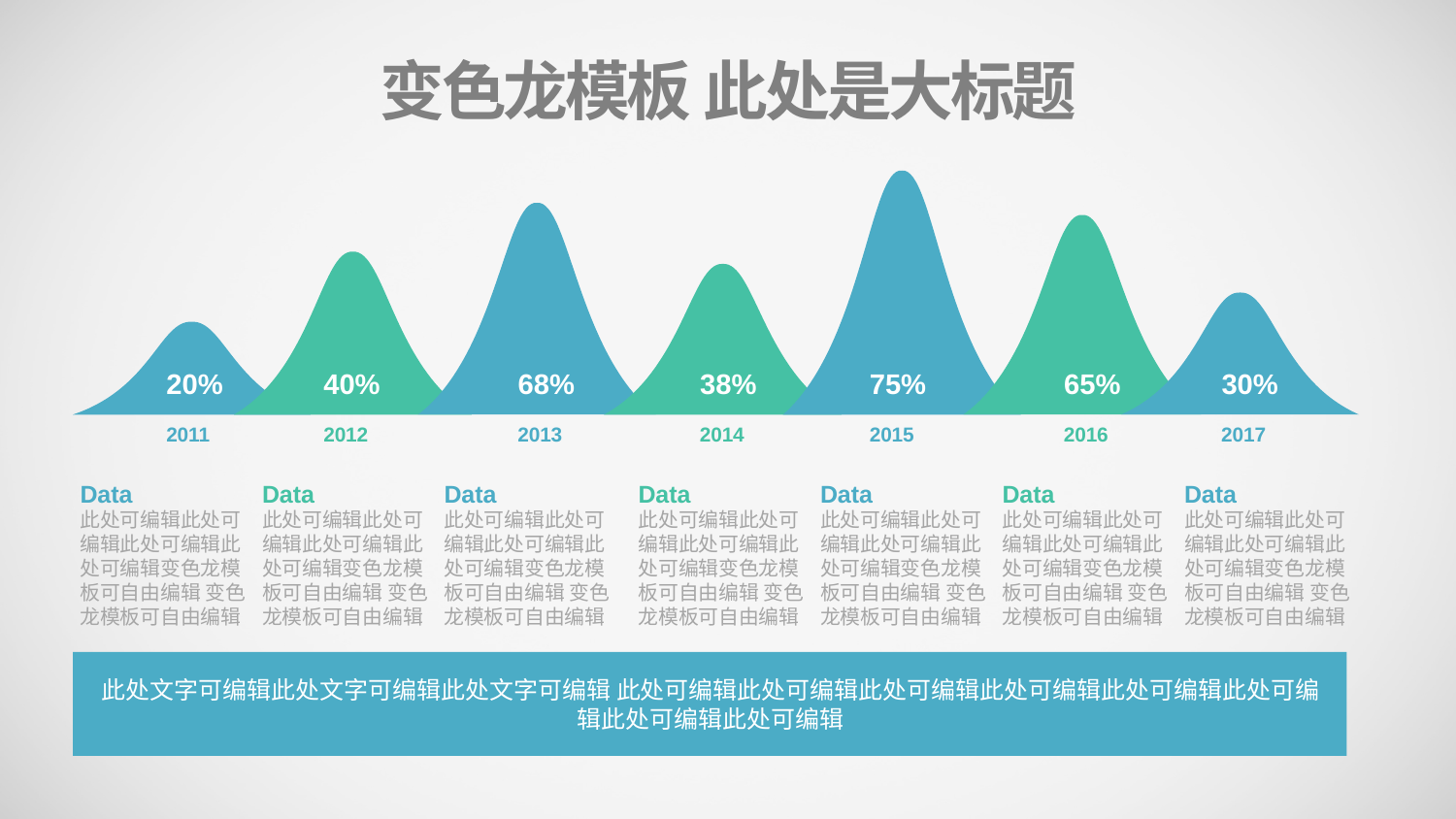

变色龙模板 此处是大标题

20%
40%
68%
38%
75%
65%
30%
2011
2012
2013
2014
2015
2016
2017
Data
此处可编辑此处可编辑此处可编辑此处可编辑变色龙模板可自由编辑 变色龙模板可自由编辑
Data
此处可编辑此处可编辑此处可编辑此处可编辑变色龙模板可自由编辑 变色龙模板可自由编辑
Data
此处可编辑此处可编辑此处可编辑此处可编辑变色龙模板可自由编辑 变色龙模板可自由编辑
Data
此处可编辑此处可编辑此处可编辑此处可编辑变色龙模板可自由编辑 变色龙模板可自由编辑
Data
此处可编辑此处可编辑此处可编辑此处可编辑变色龙模板可自由编辑 变色龙模板可自由编辑
Data
此处可编辑此处可编辑此处可编辑此处可编辑变色龙模板可自由编辑 变色龙模板可自由编辑
Data
此处可编辑此处可编辑此处可编辑此处可编辑变色龙模板可自由编辑 变色龙模板可自由编辑

此处文字可编辑此处文字可编辑此处文字可编辑 此处可编辑此处可编辑此处可编辑此处可编辑此处可编辑此处可编辑此处可编辑此处可编辑